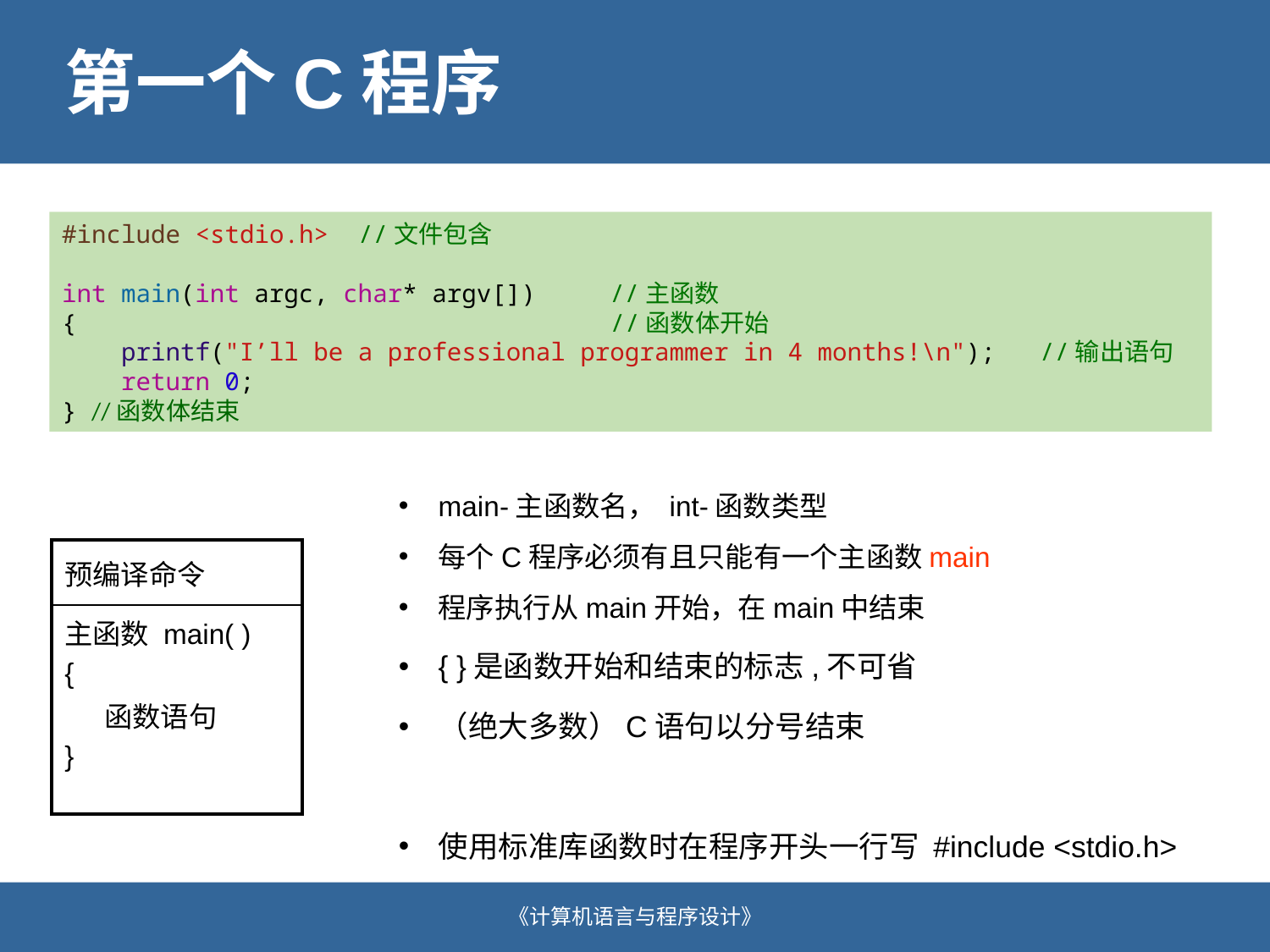

# 第一个C程序
#include <stdio.h>  //文件包含

int main(int argc, char* argv[])     //主函数
{                                    //函数体开始
    printf("I’ll be a professional programmer in 4 months!\n");   //输出语句
    return 0;
} //函数体结束
main-主函数名， int-函数类型
每个C程序必须有且只能有一个主函数main
程序执行从main开始，在main中结束
{ }是函数开始和结束的标志,不可省
（绝大多数）C语句以分号结束

使用标准库函数时在程序开头一行写 #include <stdio.h>
| 预编译命令 |
| --- |
| 主函数 main( ) { 函数语句 } |

《计算机语言与程序设计》
28